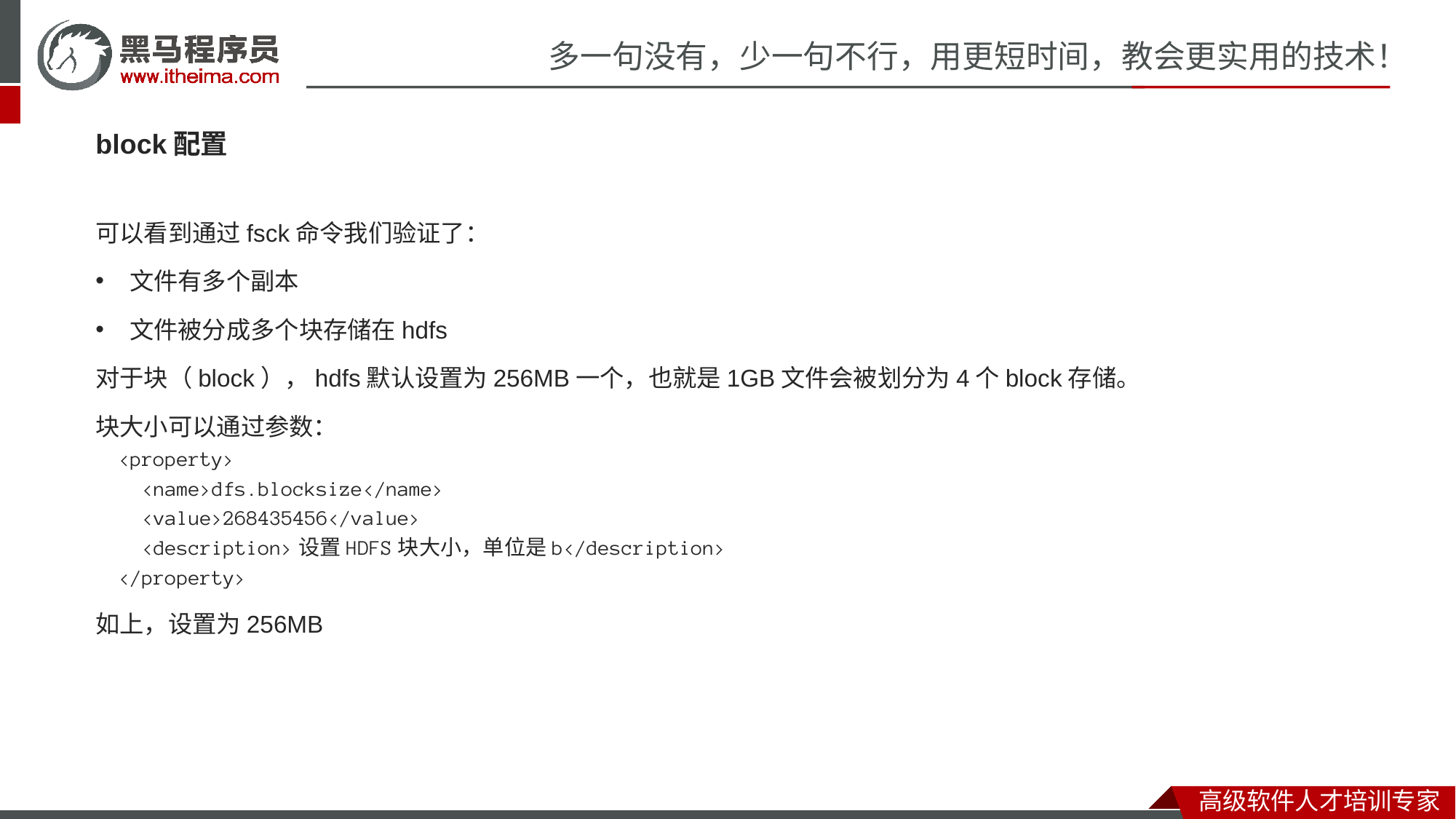

block配置
可以看到通过fsck命令我们验证了：
文件有多个副本
文件被分成多个块存储在hdfs
对于块（block），hdfs默认设置为256MB一个，也就是1GB文件会被划分为4个block存储。
块大小可以通过参数：
  <property>
    <name>dfs.blocksize</name>
    <value>268435456</value>
    <description>设置HDFS块大小，单位是b</description>
  </property>
如上，设置为256MB